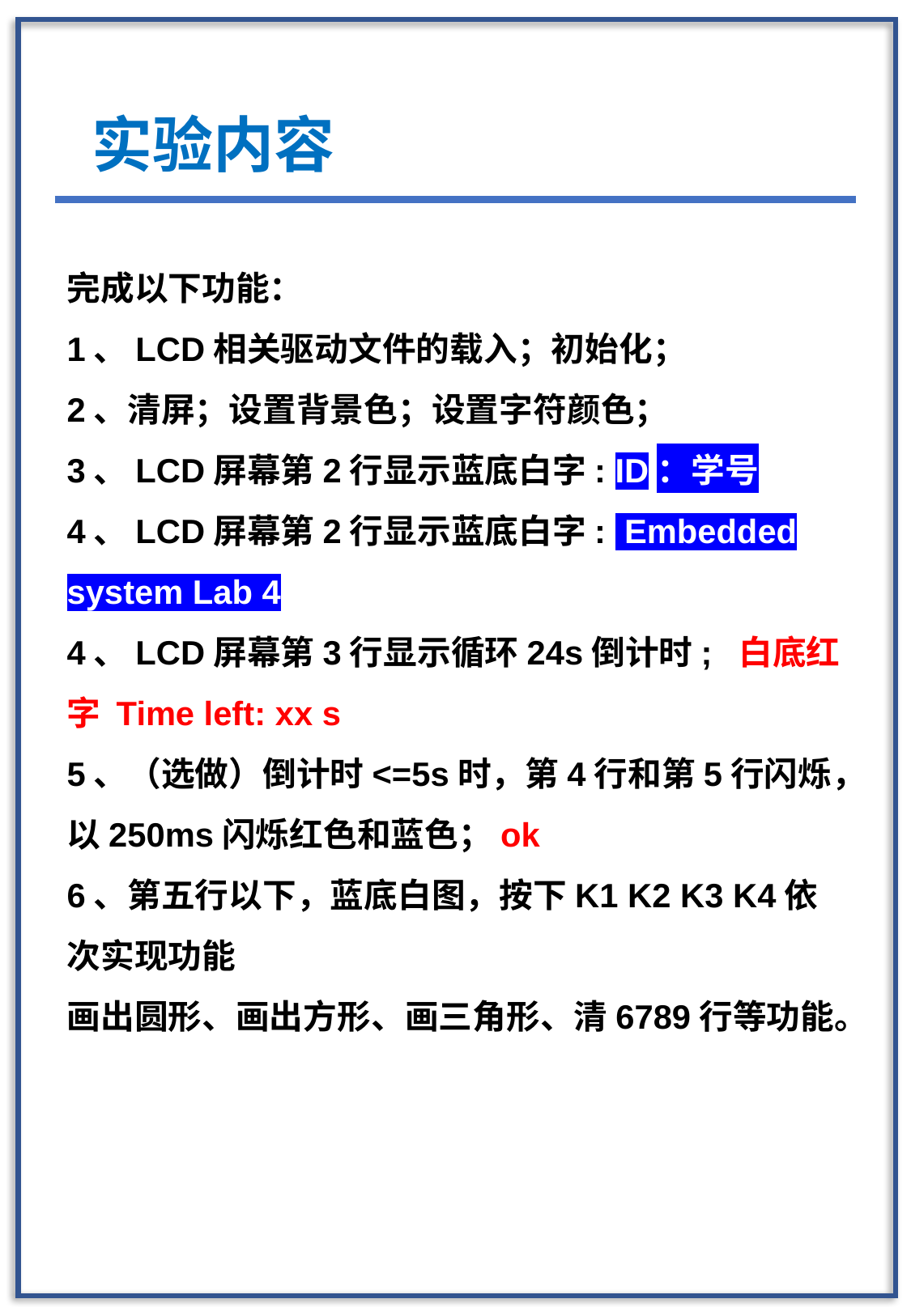

实验内容
完成以下功能：
1、LCD相关驱动文件的载入；初始化；
2、清屏；设置背景色；设置字符颜色；
3、LCD屏幕第2行显示蓝底白字: ID：学号
4、LCD屏幕第2行显示蓝底白字:  Embedded system Lab 4
4、LCD屏幕第3行显示循环24s倒计时;  白底红字 Time left: xx s
5、（选做）倒计时<=5s时，第4行和第5行闪烁，以250ms闪烁红色和蓝色；ok
6、第五行以下，蓝底白图，按下K1 K2 K3 K4依次实现功能
画出圆形、画出方形、画三角形、清6789行等功能。